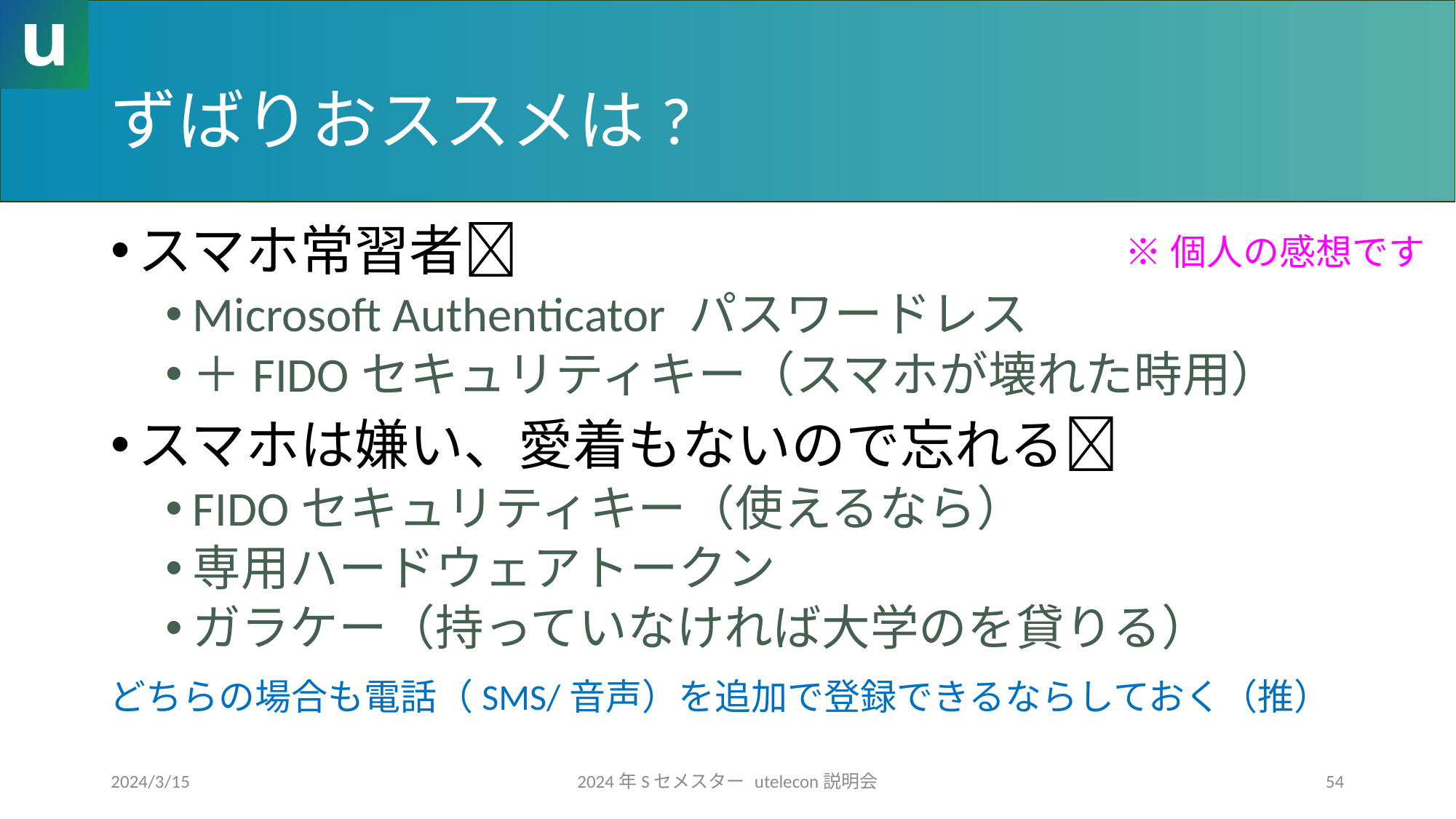

# ずばりおススメは?
スマホ常習者⇒
Microsoft Authenticator パスワードレス
＋FIDOセキュリティキー（スマホが壊れた時用）
スマホは嫌い、愛着もないので忘れる⇒
FIDOセキュリティキー（使えるなら）
専用ハードウェアトークン
ガラケー（持っていなければ大学のを貸りる）

※個人の感想です
どちらの場合も電話（SMS/音声）を追加で登録できるならしておく（推）
2024/3/15
2024年Sセメスター utelecon説明会
54